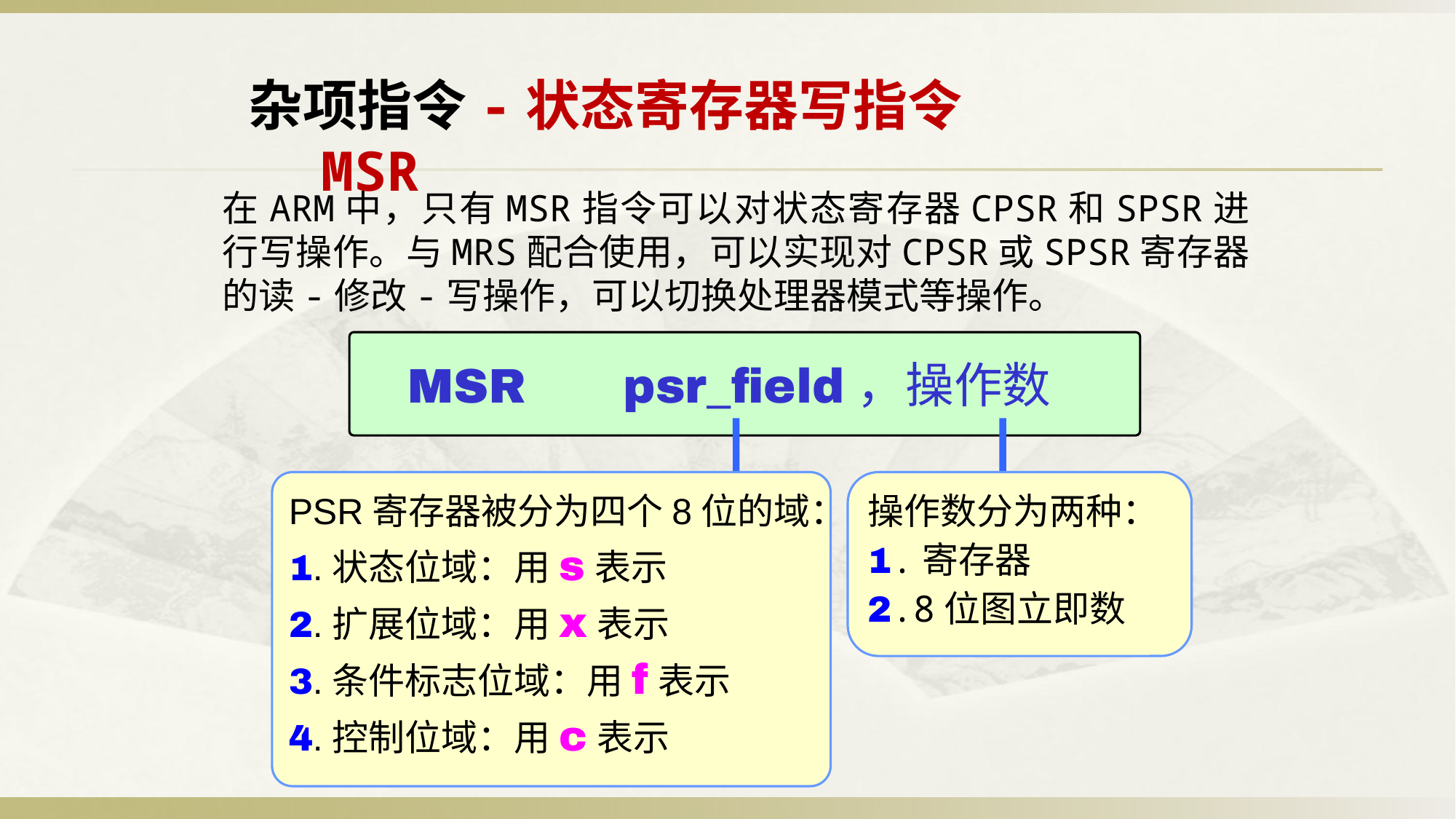

杂项指令-状态寄存器写指令MSR
在ARM中，只有MSR指令可以对状态寄存器CPSR和SPSR进行写操作。与MRS配合使用，可以实现对CPSR或SPSR寄存器的读-修改-写操作，可以切换处理器模式等操作。

MSR      psr_field，操作数

PSR寄存器被分为四个8位的域：
1.状态位域：用s表示
2.扩展位域：用x表示
3.条件标志位域：用f表示
4.控制位域：用c表示
操作数分为两种：
1.寄存器
2.8位图立即数